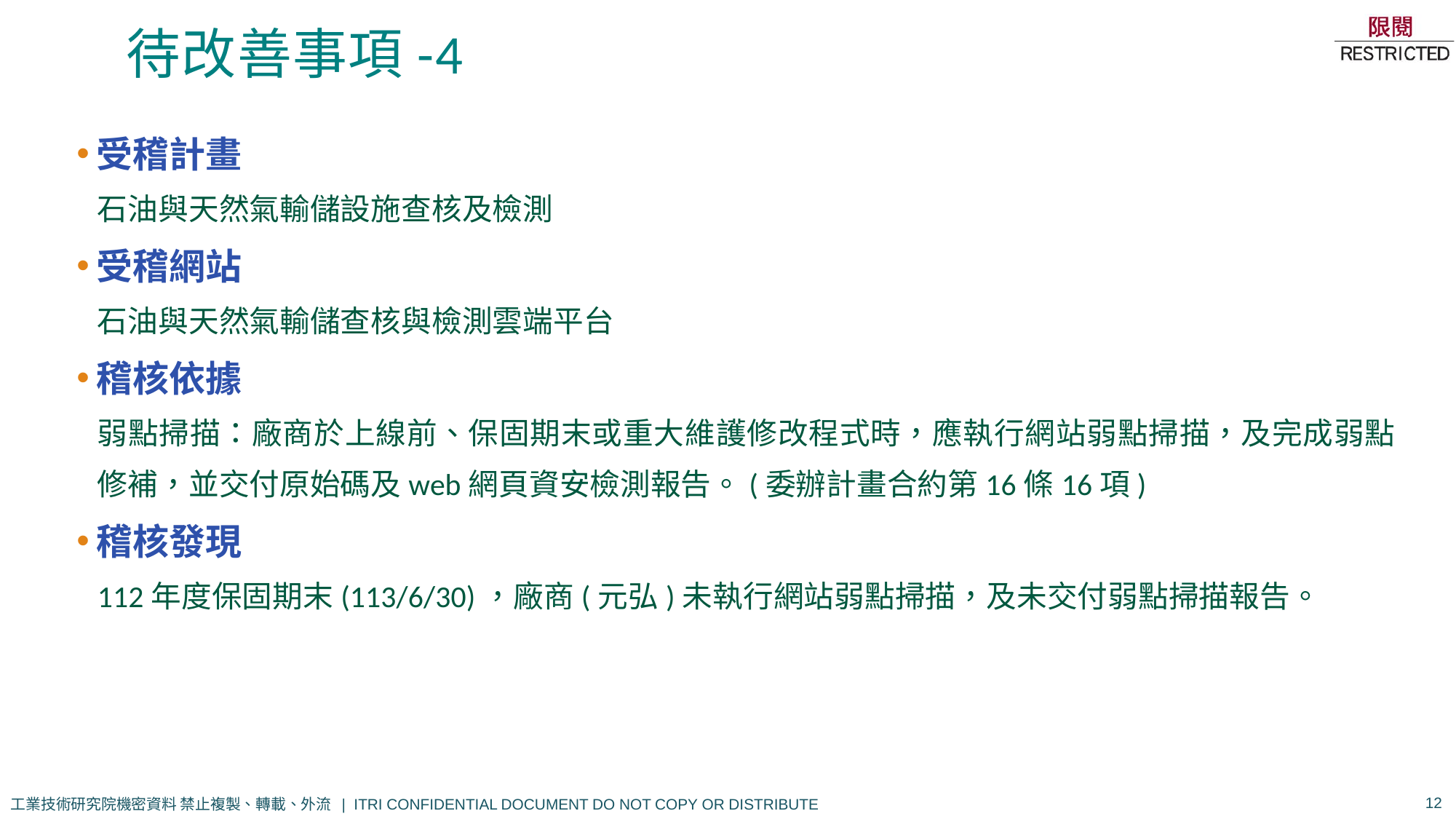

# 待改善事項-4
受稽計畫
石油與天然氣輸儲設施查核及檢測
受稽網站
石油與天然氣輸儲查核與檢測雲端平台
稽核依據
弱點掃描：廠商於上線前、保固期末或重大維護修改程式時，應執行網站弱點掃描，及完成弱點修補，並交付原始碼及web網頁資安檢測報告。(委辦計畫合約第16條16項)
稽核發現
112年度保固期末(113/6/30)，廠商(元弘)未執行網站弱點掃描，及未交付弱點掃描報告。
12